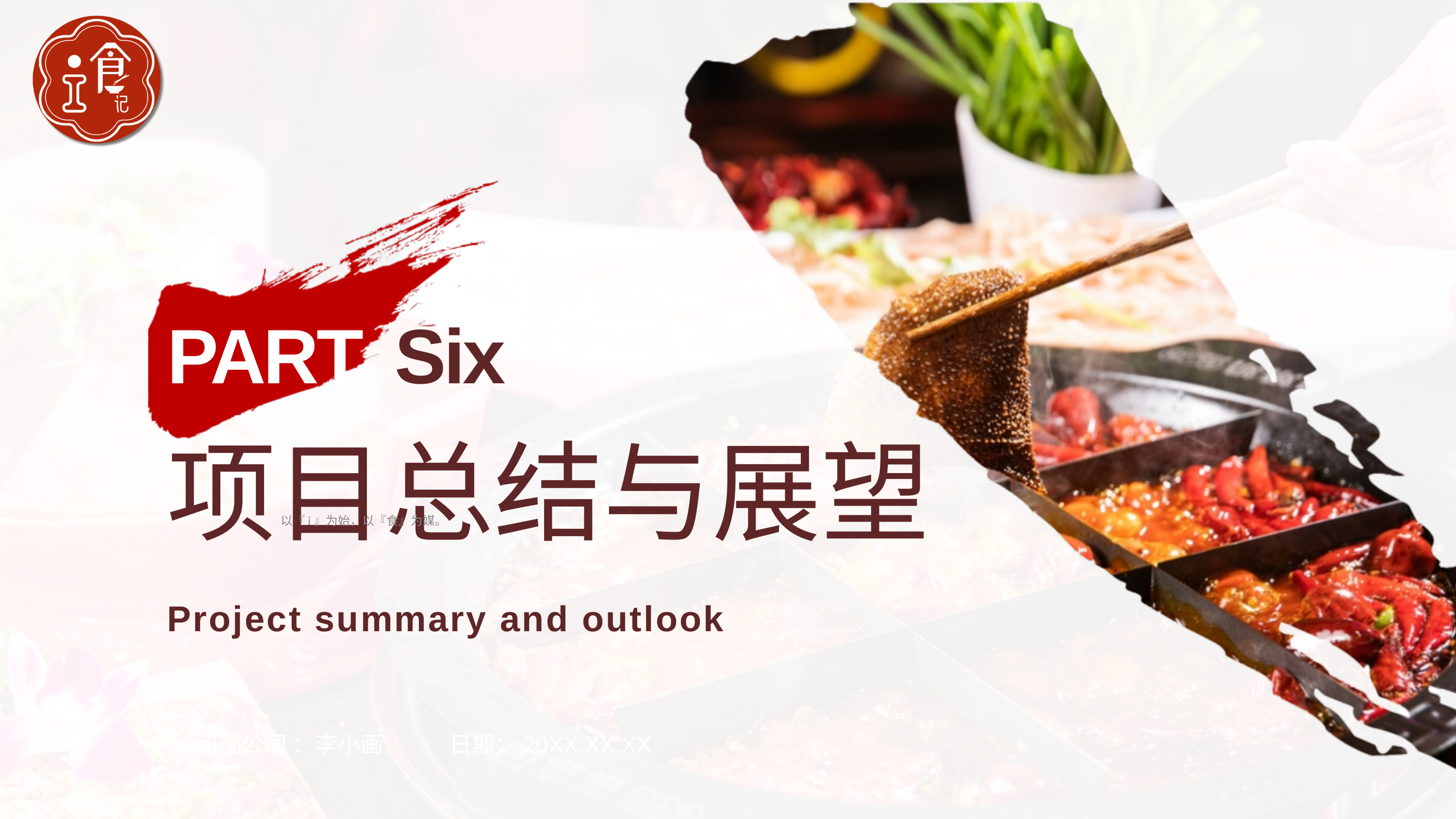

PART
Six
项目总结与展望

以『i』为始，以『食』为媒。
Project summary and outlook
可画公司 ：李小画             日期：20XX.XX.XX